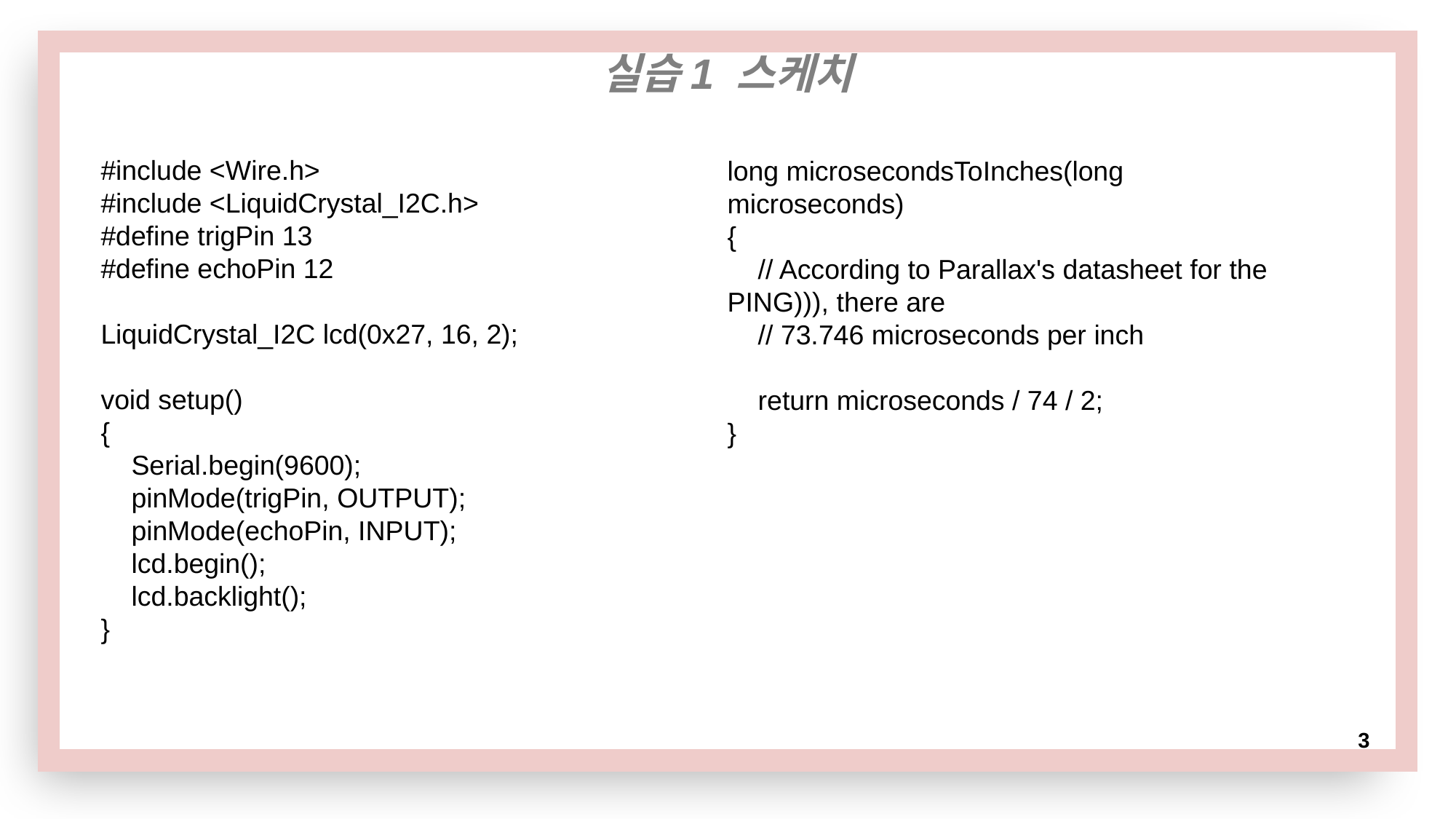

실습1 스케치

#include <Wire.h>
#include <LiquidCrystal_I2C.h>
#define trigPin 13
#define echoPin 12

LiquidCrystal_I2C lcd(0x27, 16, 2);

void setup()
{
    Serial.begin(9600);
    pinMode(trigPin, OUTPUT);
    pinMode(echoPin, INPUT);
    lcd.begin();
    lcd.backlight();
}
long microsecondsToInches(long microseconds)
{
    // According to Parallax's datasheet for the PING))), there are
    // 73.746 microseconds per inch

    return microseconds / 74 / 2;
}
# 3